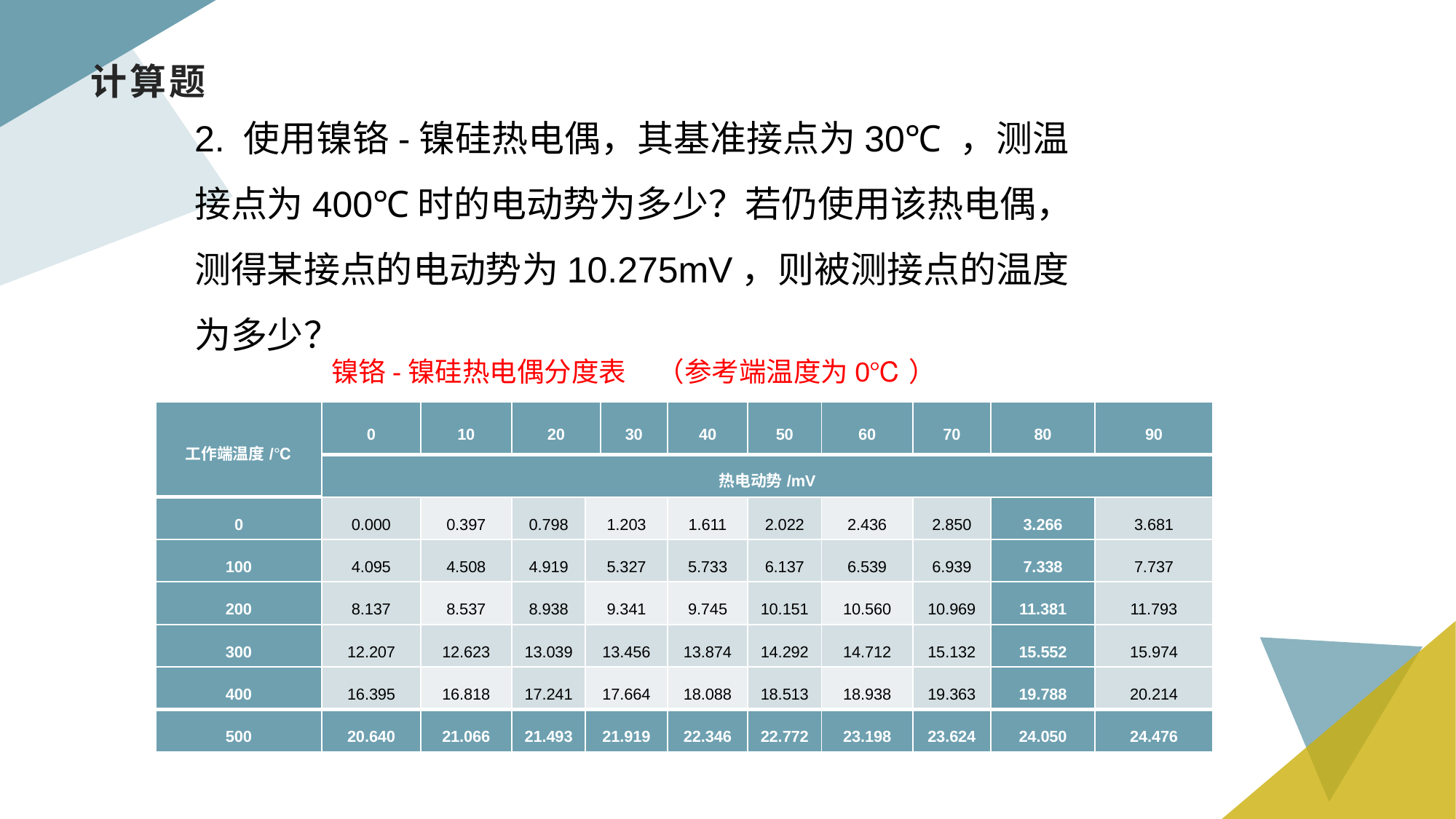

# 计算题
2. 使用镍铬-镍硅热电偶，其基准接点为30℃ ，测温接点为400℃时的电动势为多少？若仍使用该热电偶，测得某接点的电动势为10.275mV，则被测接点的温度为多少？
镍铬-镍硅热电偶分度表     （参考端温度为0℃）
| 工作端温度/℃ | 0 | 10 | 20 |  | 30 | 40 | 50 | 60 | 70 | 80 | 90 |
| --- | --- | --- | --- | --- | --- | --- | --- | --- | --- | --- | --- |
|  | 热电动势/mV |  |  |  |  |  |  |  |  |  |  |
| 0 | 0.000 | 0.397 | 0.798 | 1.203 |  | 1.611 | 2.022 | 2.436 | 2.850 | 3.266 | 3.681 |
| 100 | 4.095 | 4.508 | 4.919 | 5.327 |  | 5.733 | 6.137 | 6.539 | 6.939 | 7.338 | 7.737 |
| 200 | 8.137 | 8.537 | 8.938 | 9.341 |  | 9.745 | 10.151 | 10.560 | 10.969 | 11.381 | 11.793 |
| 300 | 12.207 | 12.623 | 13.039 | 13.456 |  | 13.874 | 14.292 | 14.712 | 15.132 | 15.552 | 15.974 |
| 400 | 16.395 | 16.818 | 17.241 | 17.664 |  | 18.088 | 18.513 | 18.938 | 19.363 | 19.788 | 20.214 |
| 500 | 20.640 | 21.066 | 21.493 | 21.919 |  | 22.346 | 22.772 | 23.198 | 23.624 | 24.050 | 24.476 |